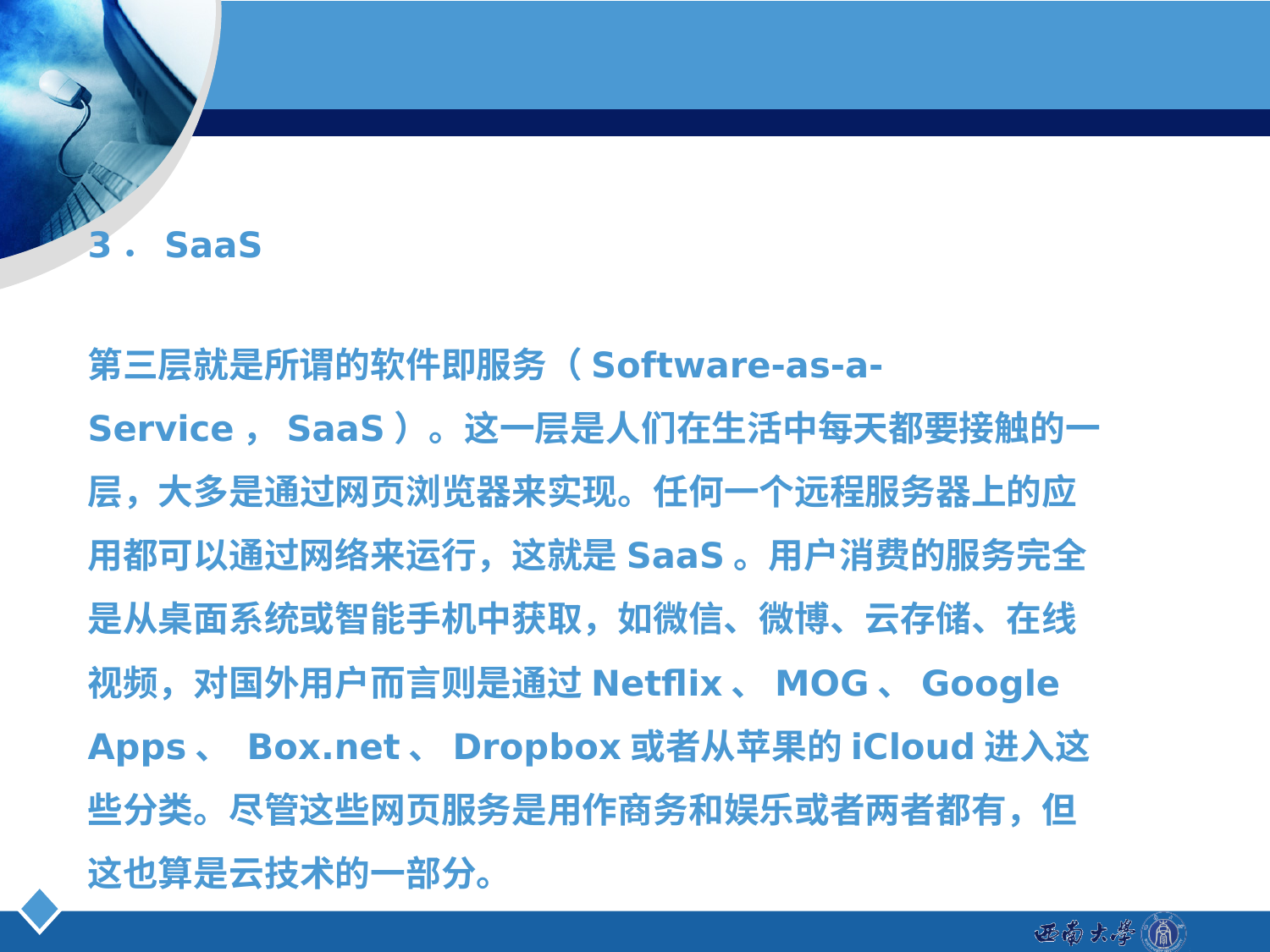

3．SaaS

第三层就是所谓的软件即服务（Software-as-a-Service，SaaS）。这一层是人们在生活中每天都要接触的一层，大多是通过网页浏览器来实现。任何一个远程服务器上的应用都可以通过网络来运行，这就是SaaS。用户消费的服务完全是从桌面系统或智能手机中获取，如微信、微博、云存储、在线视频，对国外用户而言则是通过Netflix、MOG、Google Apps、 Box.net、Dropbox或者从苹果的iCloud进入这些分类。尽管这些网页服务是用作商务和娱乐或者两者都有，但这也算是云技术的一部分。